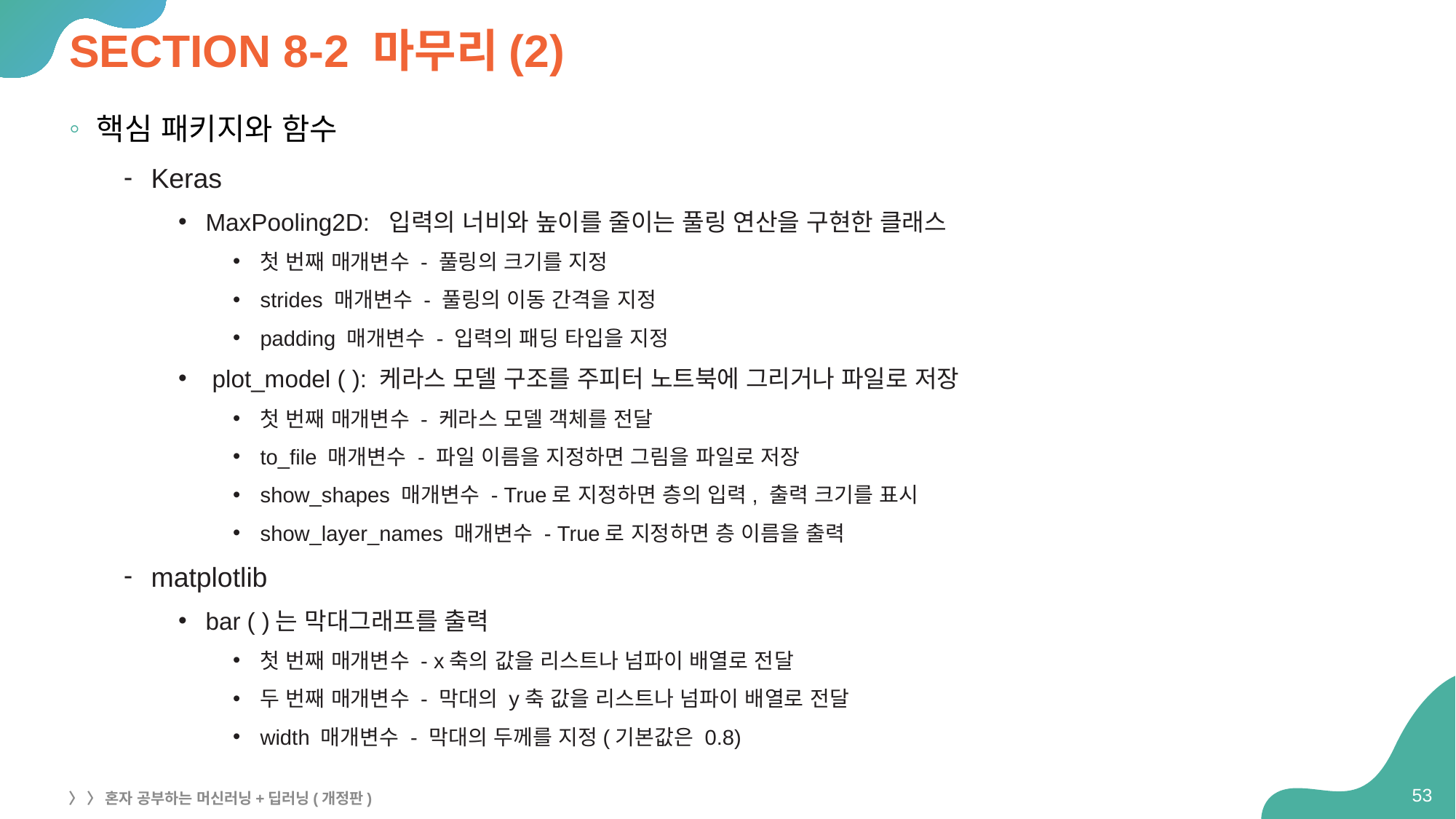

# SECTION 8-2 마무리(2)
핵심 패키지와 함수
Keras
MaxPooling2D:  입력의 너비와 높이를 줄이는 풀링 연산을 구현한 클래스
첫 번째 매개변수 - 풀링의 크기를 지정
strides 매개변수 - 풀링의 이동 간격을 지정
padding 매개변수 - 입력의 패딩 타입을 지정
 plot_model ( ): 케라스 모델 구조를 주피터 노트북에 그리거나 파일로 저장
첫 번째 매개변수 - 케라스 모델 객체를 전달
to_file 매개변수 - 파일 이름을 지정하면 그림을 파일로 저장
show_shapes 매개변수 - True로 지정하면 층의 입력, 출력 크기를 표시
show_layer_names 매개변수 - True로 지정하면 층 이름을 출력
matplotlib
bar ( )는 막대그래프를 출력
첫 번째 매개변수 - x축의 값을 리스트나 넘파이 배열로 전달
두 번째 매개변수 - 막대의 y축 값을 리스트나 넘파이 배열로 전달
width 매개변수 - 막대의 두께를 지정(기본값은 0.8)
53
〉 〉 혼자 공부하는 머신러닝+딥러닝(개정판)